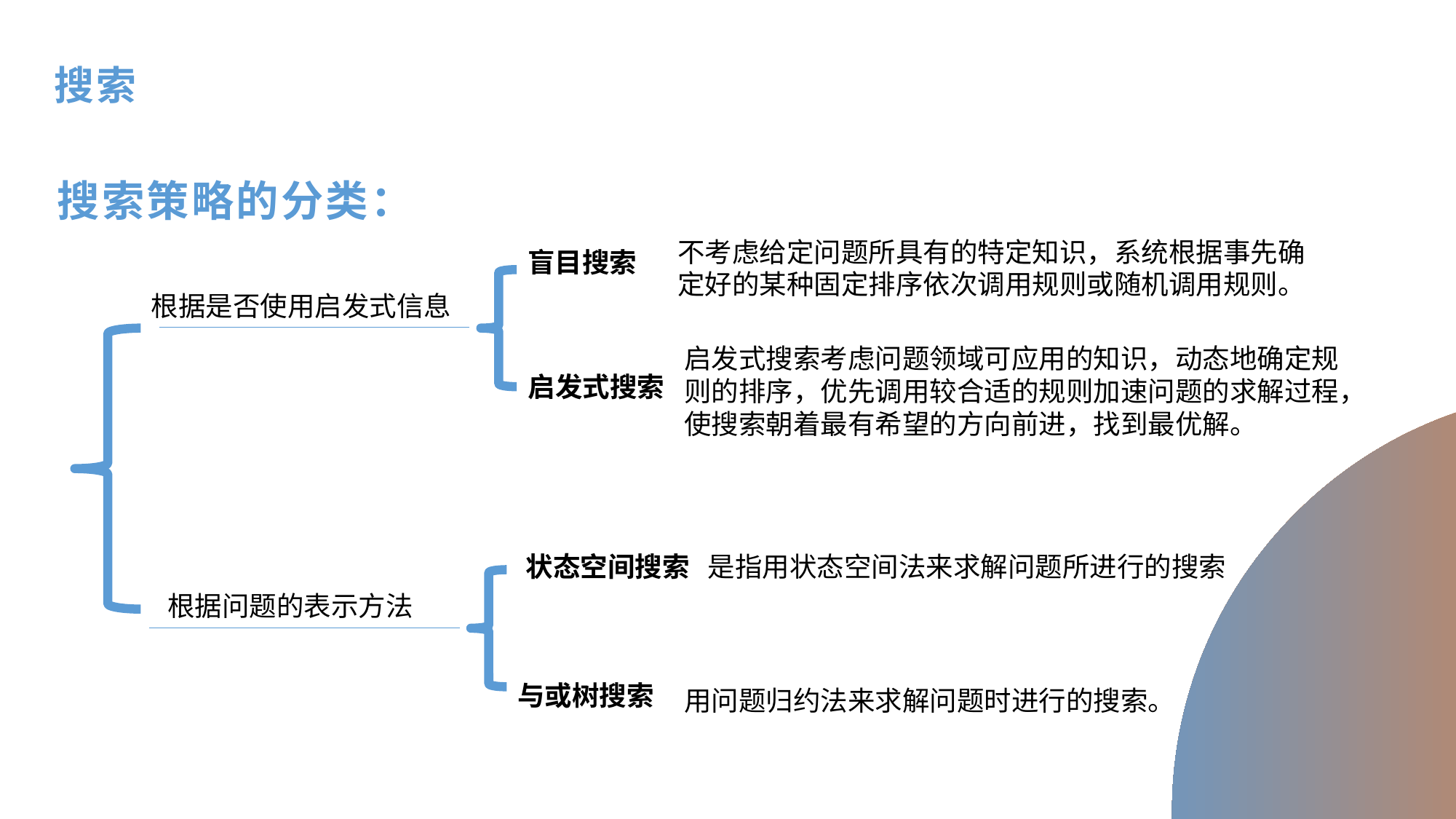

搜索
搜索策略的分类：
不考虑给定问题所具有的特定知识，系统根据事先确定好的某种固定排序依次调用规则或随机调用规则。
盲目搜索

根据是否使用启发式信息

启发式搜索考虑问题领域可应用的知识，动态地确定规则的排序，优先调用较合适的规则加速问题的求解过程，使搜索朝着最有希望的方向前进，找到最优解。
启发式搜索

状态空间搜索
是指用状态空间法来求解问题所进行的搜索

根据问题的表示方法
与或树搜索
用问题归约法来求解问题时进行的搜索。